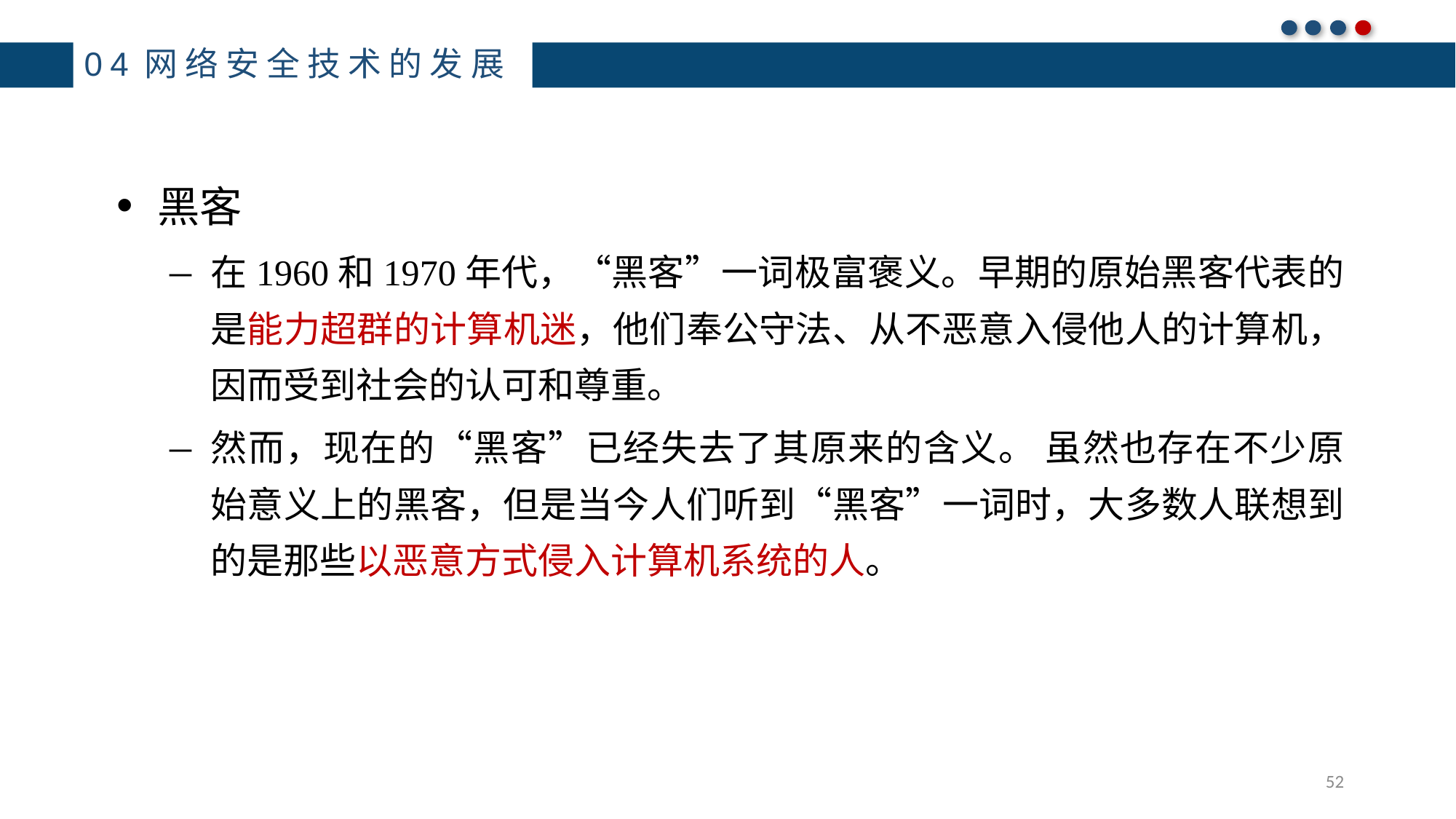

# 04网络安全技术的发展
黑客
在1960和1970年代，“黑客”一词极富褒义。早期的原始黑客代表的是能力超群的计算机迷，他们奉公守法、从不恶意入侵他人的计算机，因而受到社会的认可和尊重。
然而，现在的“黑客”已经失去了其原来的含义。 虽然也存在不少原始意义上的黑客，但是当今人们听到“黑客”一词时，大多数人联想到的是那些以恶意方式侵入计算机系统的人。
52